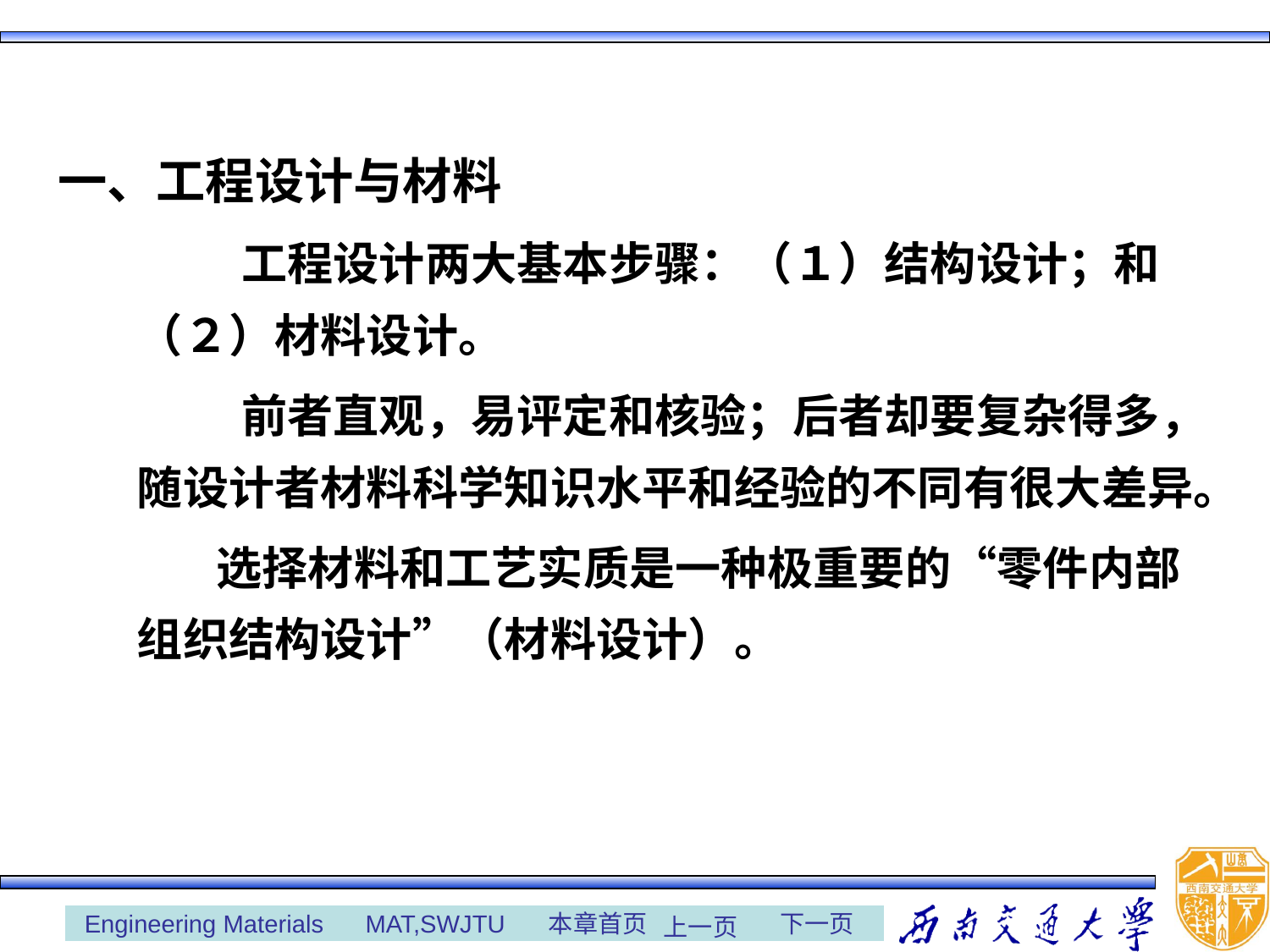

一、工程设计与材料
　　　　工程设计两大基本步骤：（１）结构设计；和（２）材料设计。
　　　　前者直观，易评定和核验；后者却要复杂得多，随设计者材料科学知识水平和经验的不同有很大差异。
　　  　选择材料和工艺实质是一种极重要的“零件内部组织结构设计”（材料设计）。